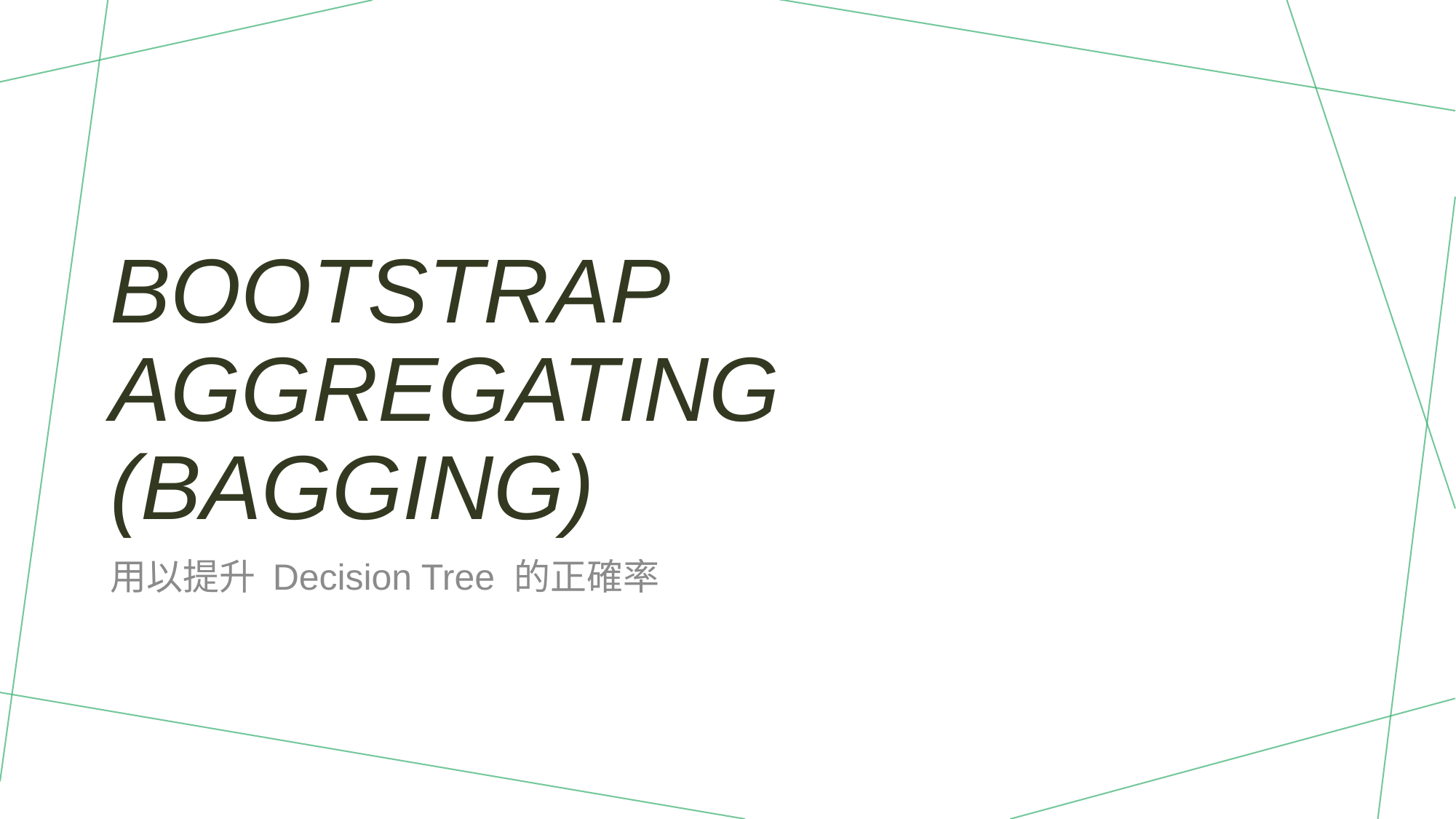

# Bootstrap aggregating (bagging)
用以提升 Decision Tree 的正確率